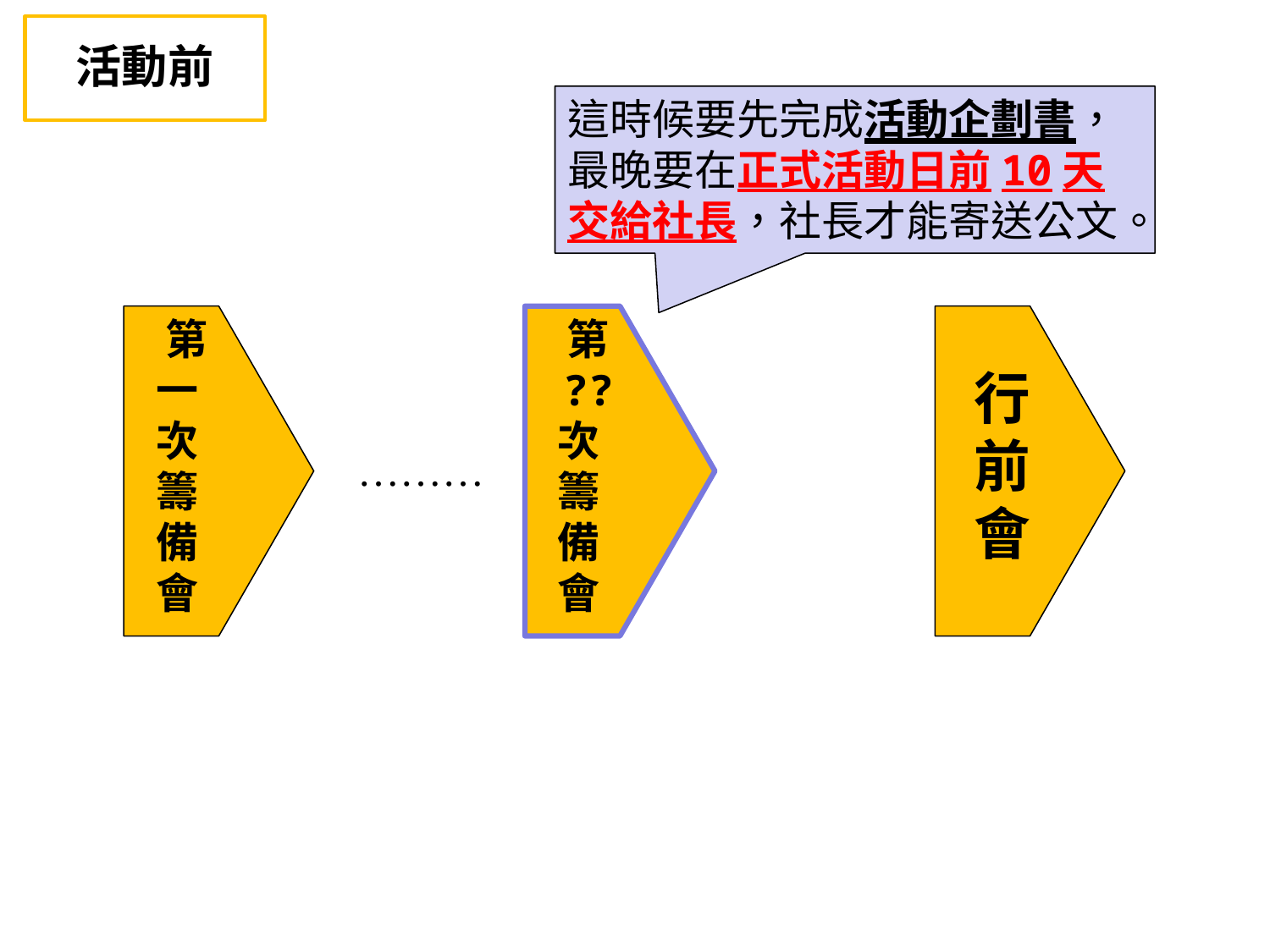

活動前
這時候要先完成活動企劃書，最晚要在正式活動日前10天交給社長，社長才能寄送公文。
  第
 一
 次
 籌
 備
 會
  第
 ??
 次
 籌
 備
 會

 行
 前
 會
………